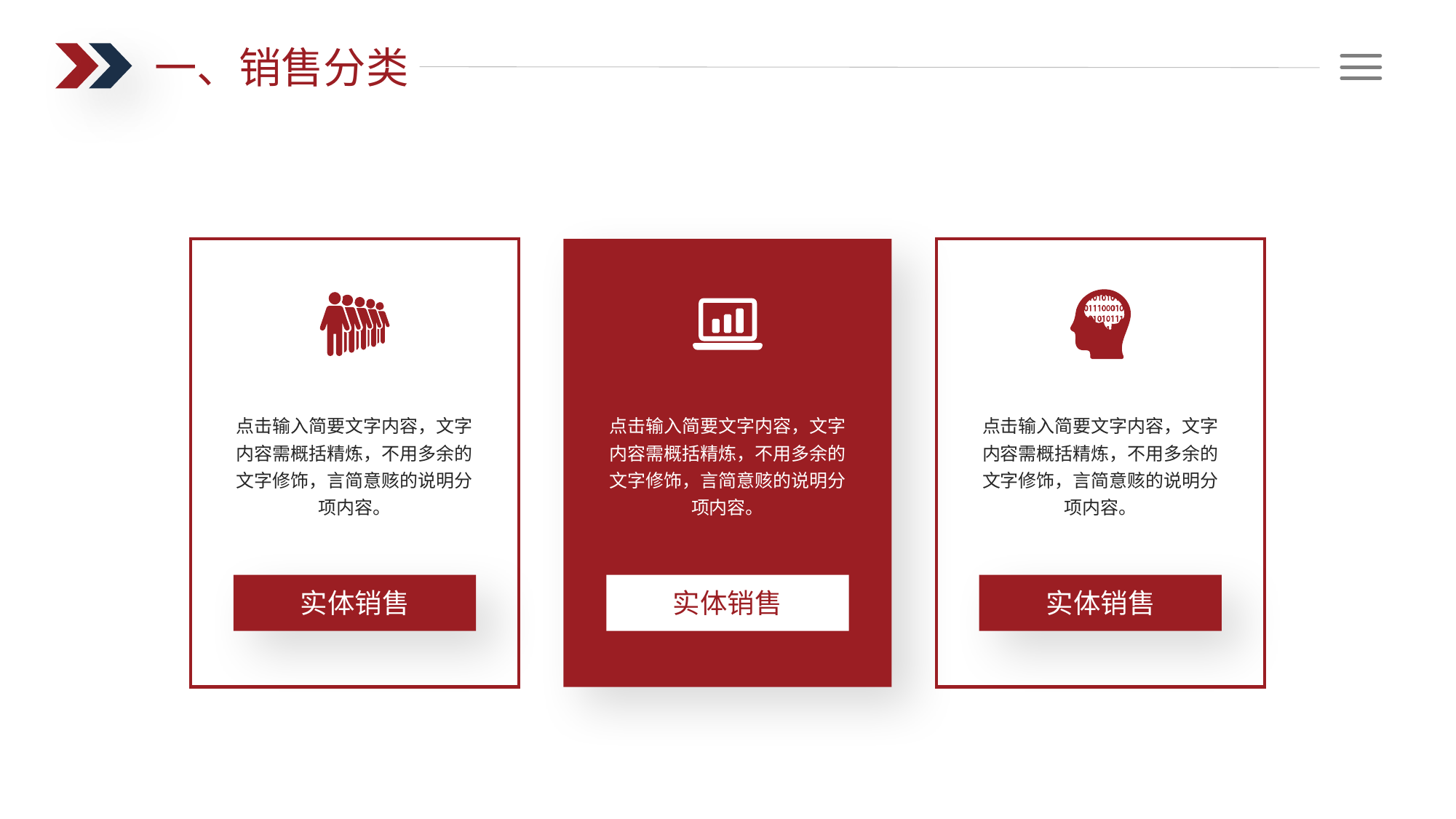

一、销售分类

点击输入简要文字内容，文字内容需概括精炼，不用多余的文字修饰，言简意赅的说明分项内容。

实体销售

点击输入简要文字内容，文字内容需概括精炼，不用多余的文字修饰，言简意赅的说明分项内容。

实体销售

点击输入简要文字内容，文字内容需概括精炼，不用多余的文字修饰，言简意赅的说明分项内容。

实体销售